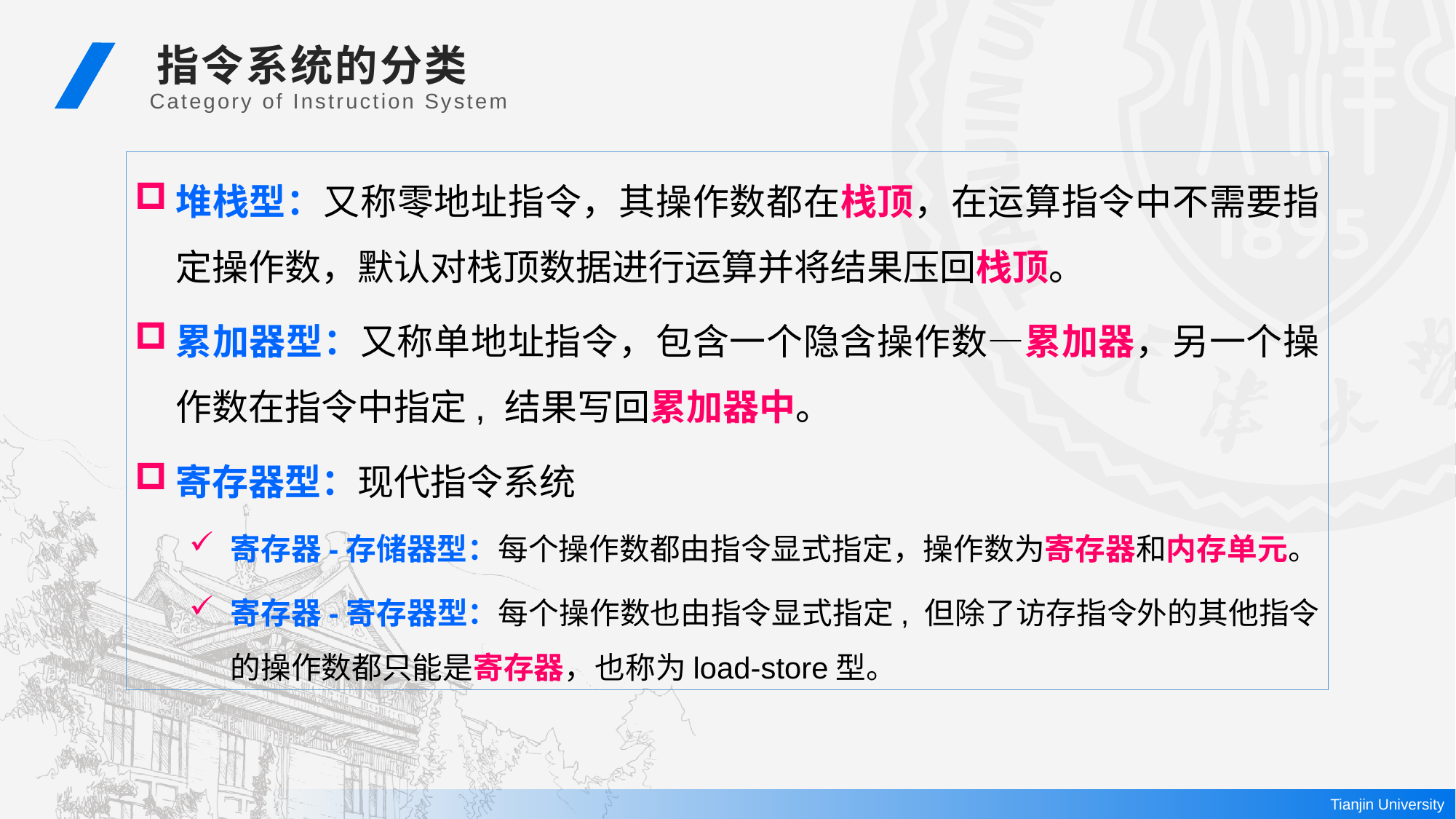

指令系统的分类
   Category of Instruction System
堆栈型：又称零地址指令，其操作数都在栈顶，在运算指令中不需要指定操作数，默认对栈顶数据进行运算并将结果压回栈顶。
累加器型：又称单地址指令，包含一个隐含操作数—累加器，另一个操作数在指令中指定, 结果写回累加器中。
寄存器型：现代指令系统
寄存器-存储器型：每个操作数都由指令显式指定，操作数为寄存器和内存单元。
寄存器-寄存器型：每个操作数也由指令显式指定, 但除了访存指令外的其他指令的操作数都只能是寄存器，也称为load-store型。